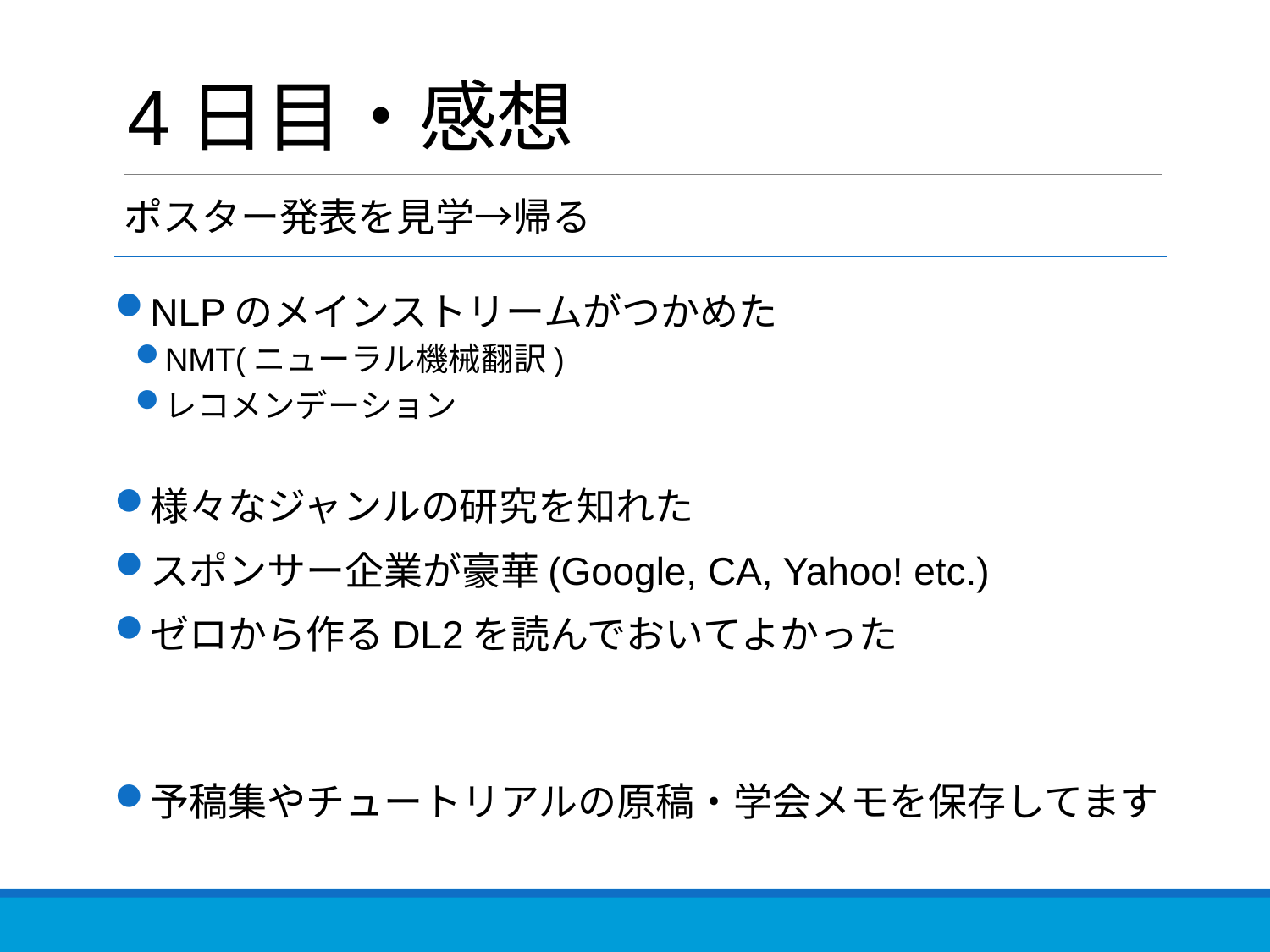

# 4日目・感想
ポスター発表を見学→帰る

NLPのメインストリームがつかめた
NMT(ニューラル機械翻訳)
レコメンデーション
様々なジャンルの研究を知れた
スポンサー企業が豪華(Google, CA, Yahoo! etc.)
ゼロから作るDL2を読んでおいてよかった

予稿集やチュートリアルの原稿・学会メモを保存してます